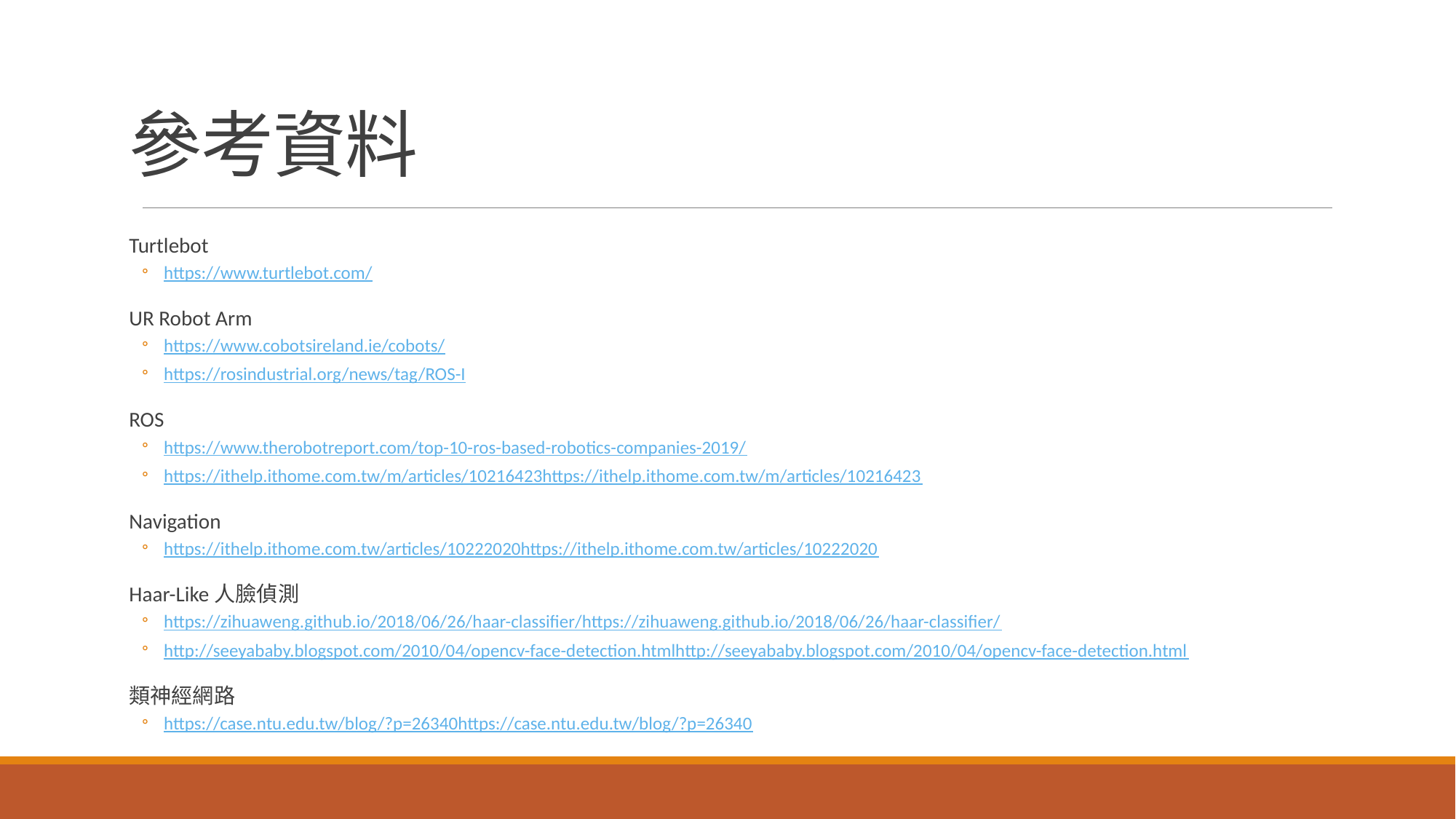

# 參考資料
Turtlebot
https://www.turtlebot.com/
UR Robot Arm
https://www.cobotsireland.ie/cobots/
https://rosindustrial.org/news/tag/ROS-I
ROS
https://www.therobotreport.com/top-10-ros-based-robotics-companies-2019/
https://ithelp.ithome.com.tw/m/articles/10216423https://ithelp.ithome.com.tw/m/articles/10216423
Navigation
https://ithelp.ithome.com.tw/articles/10222020https://ithelp.ithome.com.tw/articles/10222020
Haar-Like人臉偵測
https://zihuaweng.github.io/2018/06/26/haar-classifier/https://zihuaweng.github.io/2018/06/26/haar-classifier/
http://seeyababy.blogspot.com/2010/04/opencv-face-detection.htmlhttp://seeyababy.blogspot.com/2010/04/opencv-face-detection.html
類神經網路
https://case.ntu.edu.tw/blog/?p=26340https://case.ntu.edu.tw/blog/?p=26340